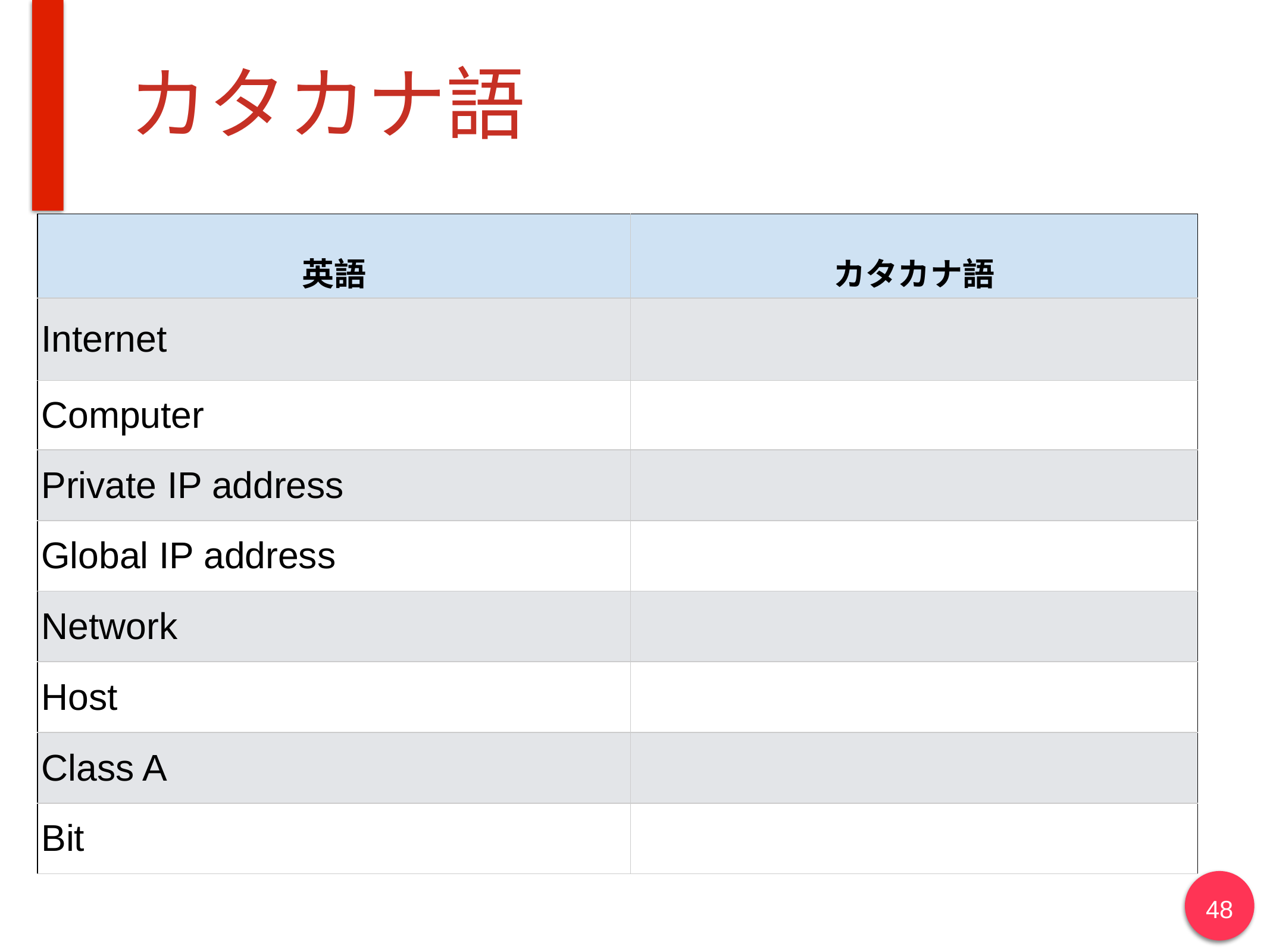

# カタカナ語
| 英語 | カタカナ語 |
| --- | --- |
| Internet |  |
| Computer |  |
| Private IP address |  |
| Global IP address |  |
| Network |  |
| Host |  |
| Class A |  |
| Bit |  |
48